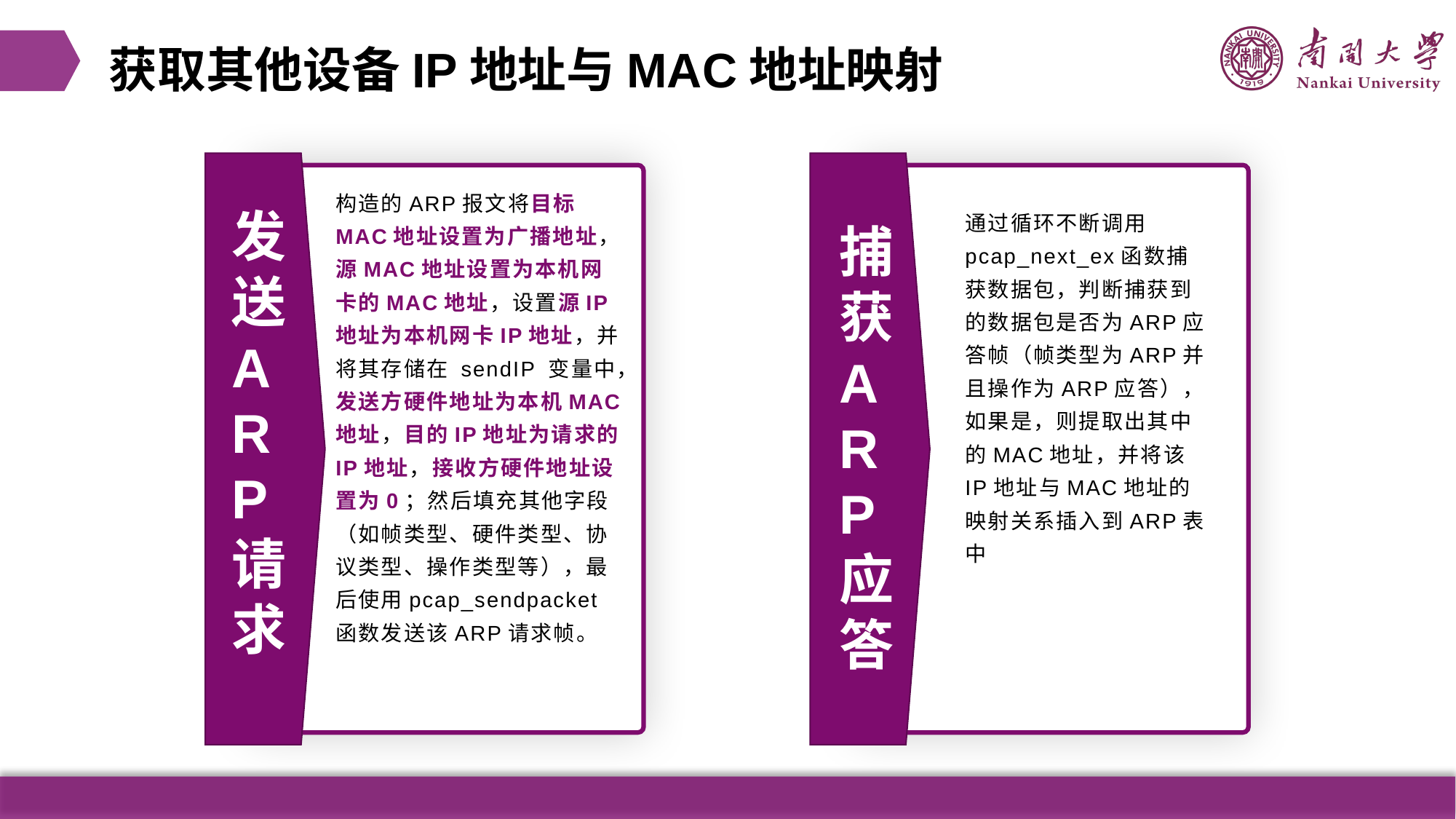

获取其他设备IP地址与MAC地址映射

构造的ARP报文将目标MAC地址设置为广播地址，源MAC地址设置为本机网卡的MAC地址，设置源IP地址为本机网卡IP地址，并将其存储在 sendIP 变量中，发送方硬件地址为本机MAC地址，目的IP地址为请求的IP地址，接收方硬件地址设置为0；然后填充其他字段（如帧类型、硬件类型、协议类型、操作类型等），最后使用pcap_sendpacket函数发送该ARP请求帧。
通过循环不断调用pcap_next_ex函数捕获数据包，判断捕获到的数据包是否为ARP应答帧（帧类型为ARP并且操作为ARP应答），如果是，则提取出其中的MAC地址，并将该IP地址与MAC地址的映射关系插入到ARP表中
发送ARP请求
捕获ARP应答